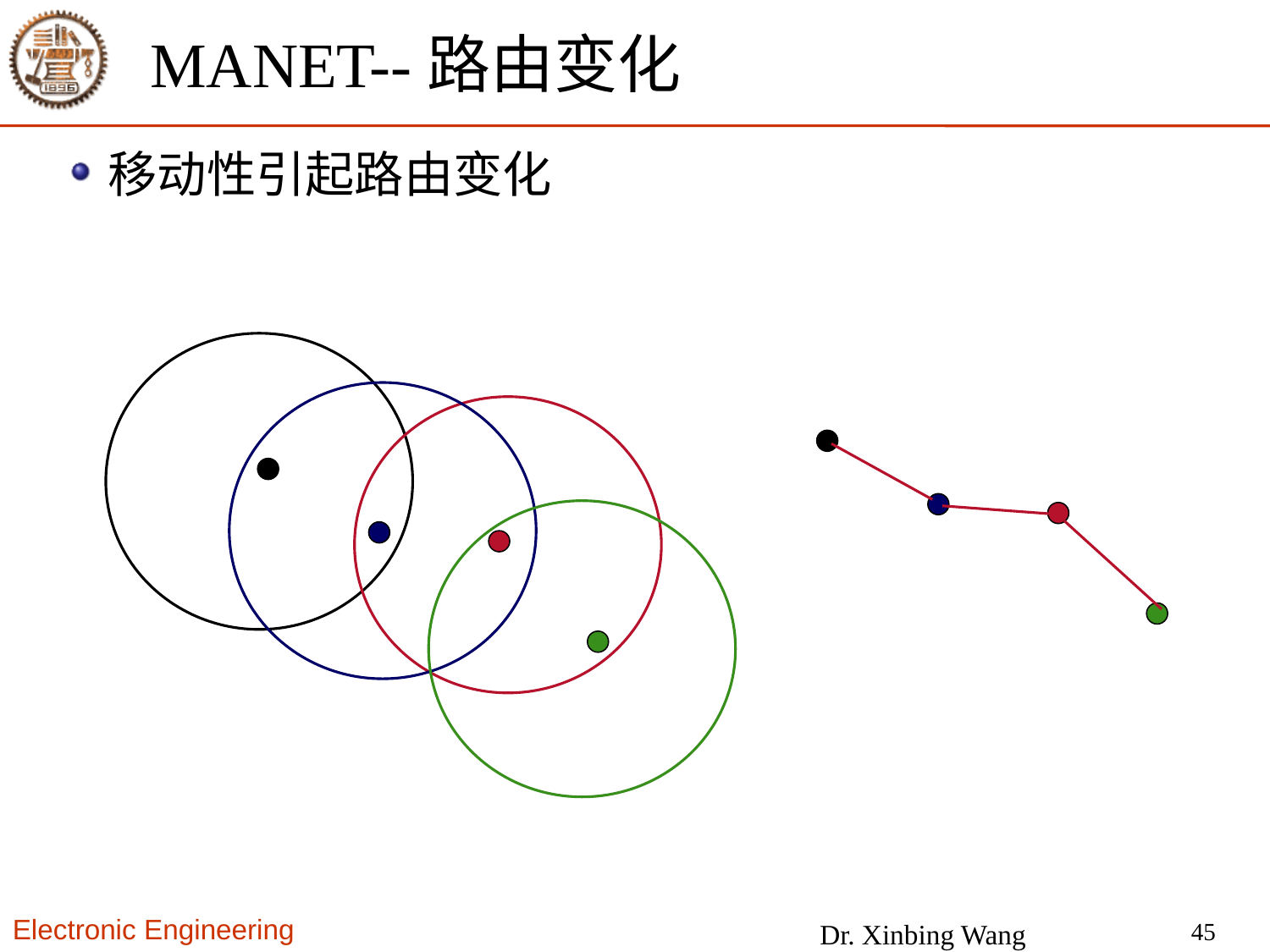

# MANET--路由变化
移动性引起路由变化

45
Dr. Xinbing Wang